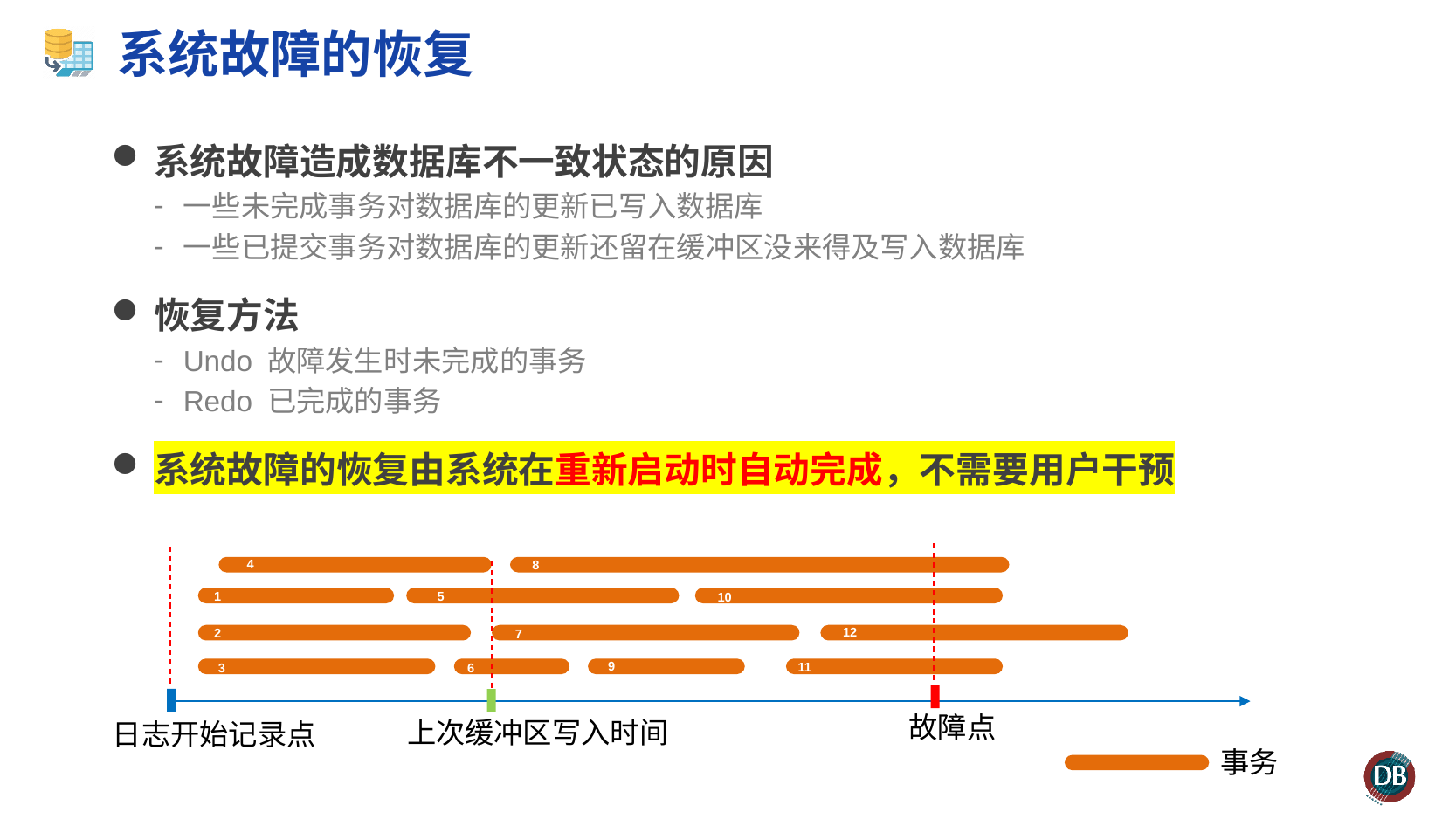

# 系统故障的恢复
系统故障造成数据库不一致状态的原因
一些未完成事务对数据库的更新已写入数据库
一些已提交事务对数据库的更新还留在缓冲区没来得及写入数据库
恢复方法
Undo 故障发生时未完成的事务
Redo 已完成的事务
系统故障的恢复由系统在重新启动时自动完成，不需要用户干预

故障点
日志开始记录点
事务

4
8
5
1
10
12
2
7
9
11
6
3

上次缓冲区写入时间